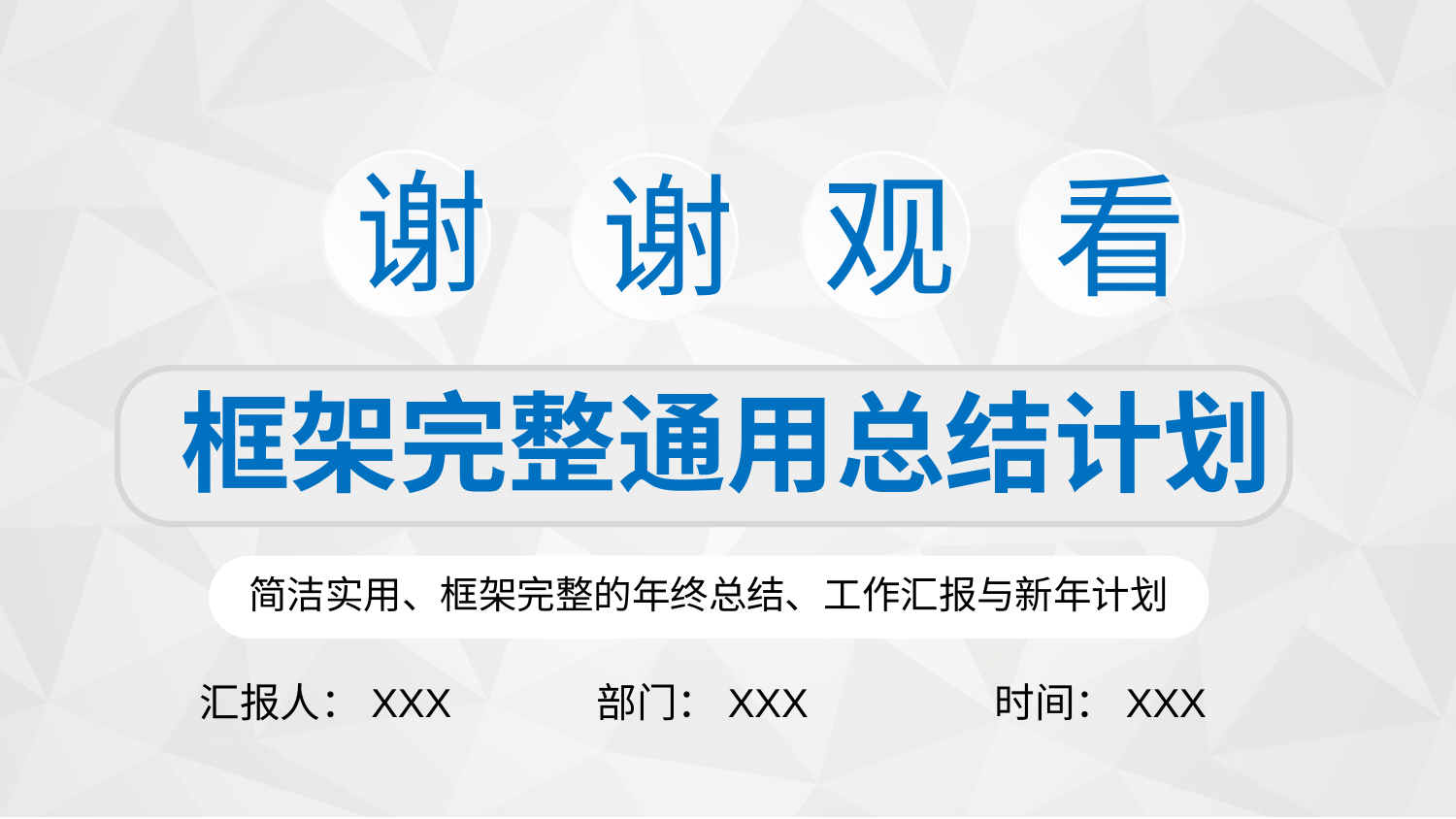

谢
谢
观
看

框架完整通用总结计划

简洁实用、框架完整的年终总结、工作汇报与新年计划
汇报人：XXX
部门：XXX
时间：XXX